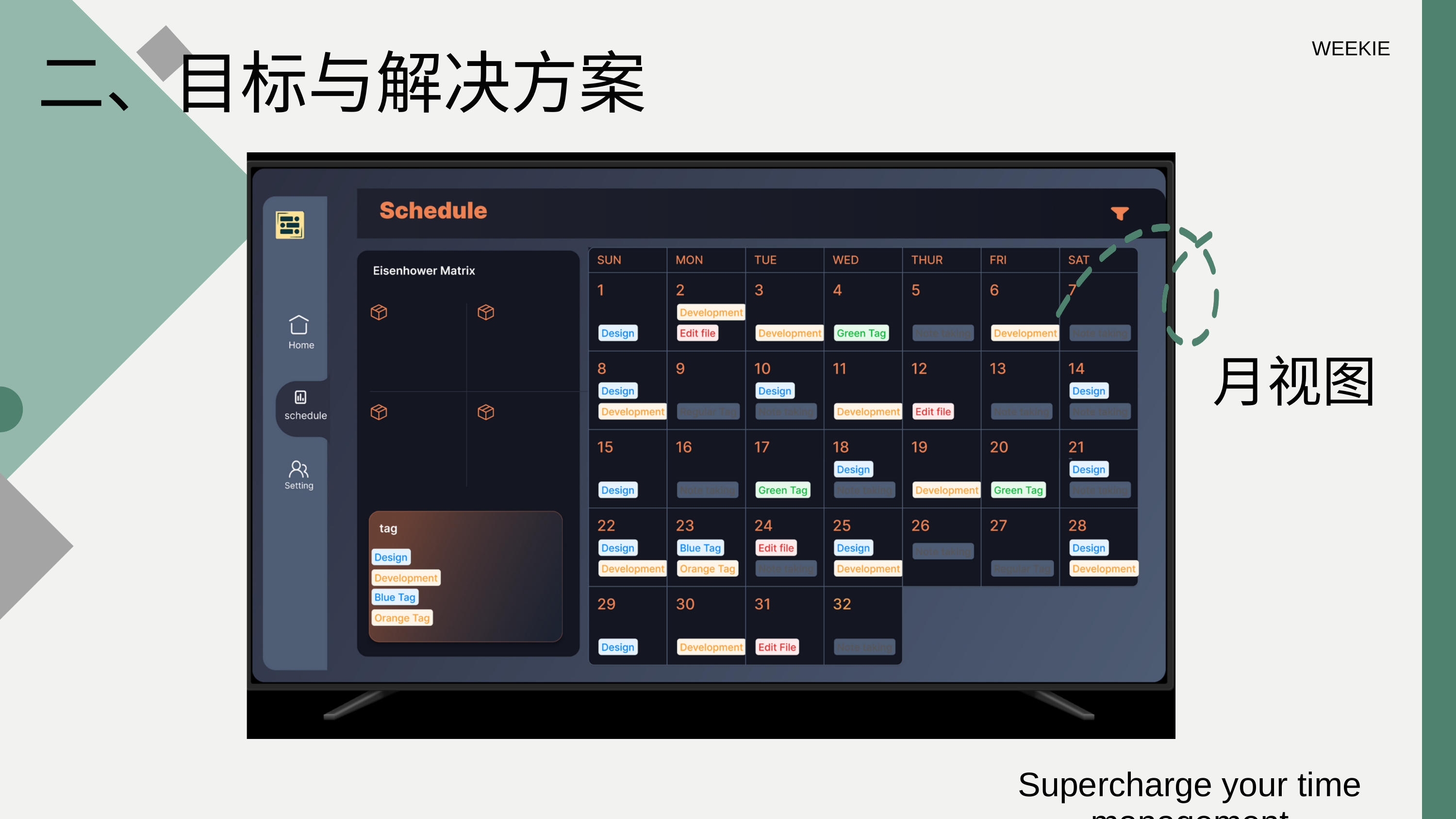

WEEKIE

二、目标与解决方案

月视图

Supercharge your time management